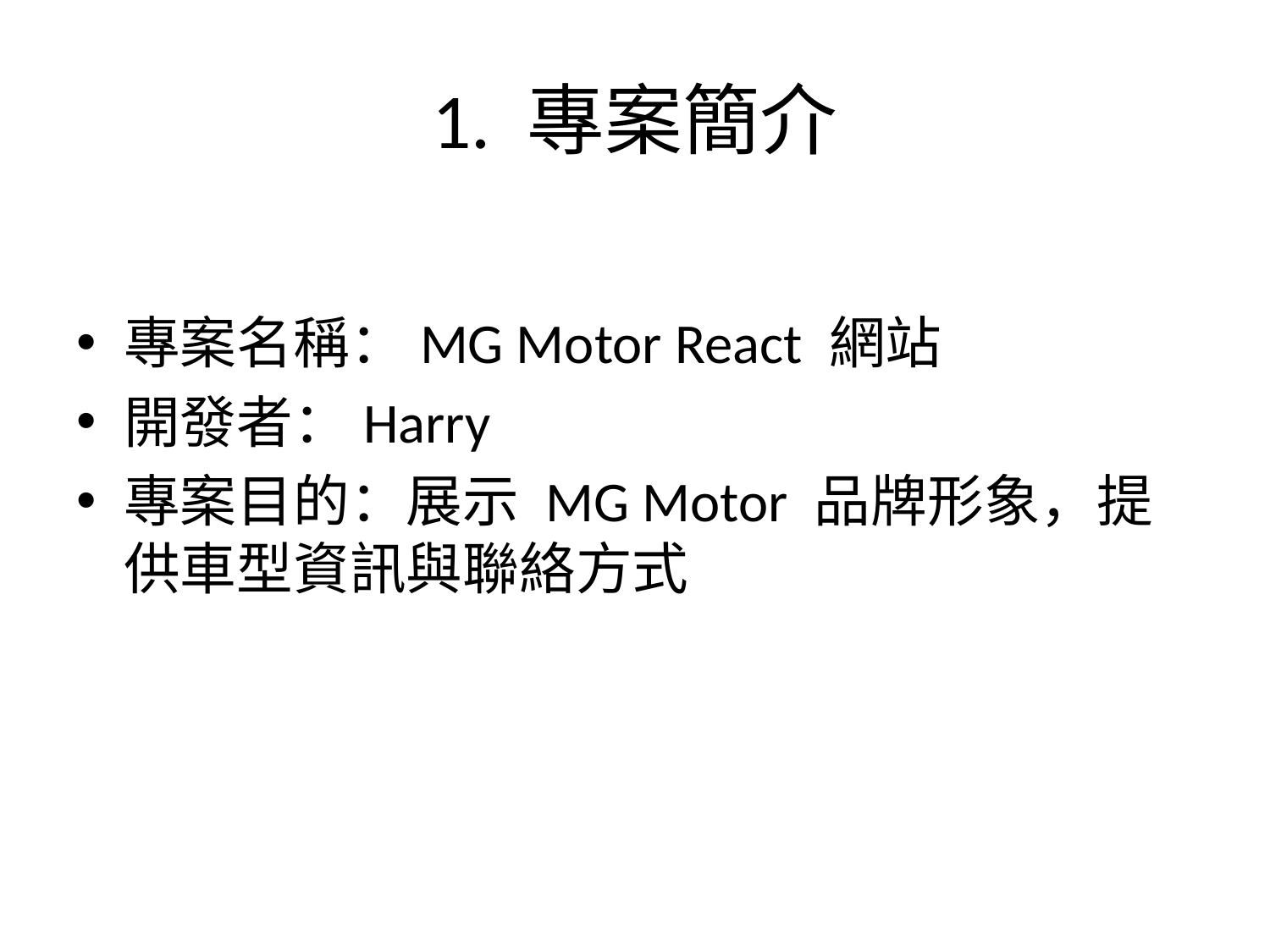

# 1. 專案簡介

專案名稱：MG Motor React 網站
開發者：Harry
專案目的：展示 MG Motor 品牌形象，提供車型資訊與聯絡方式